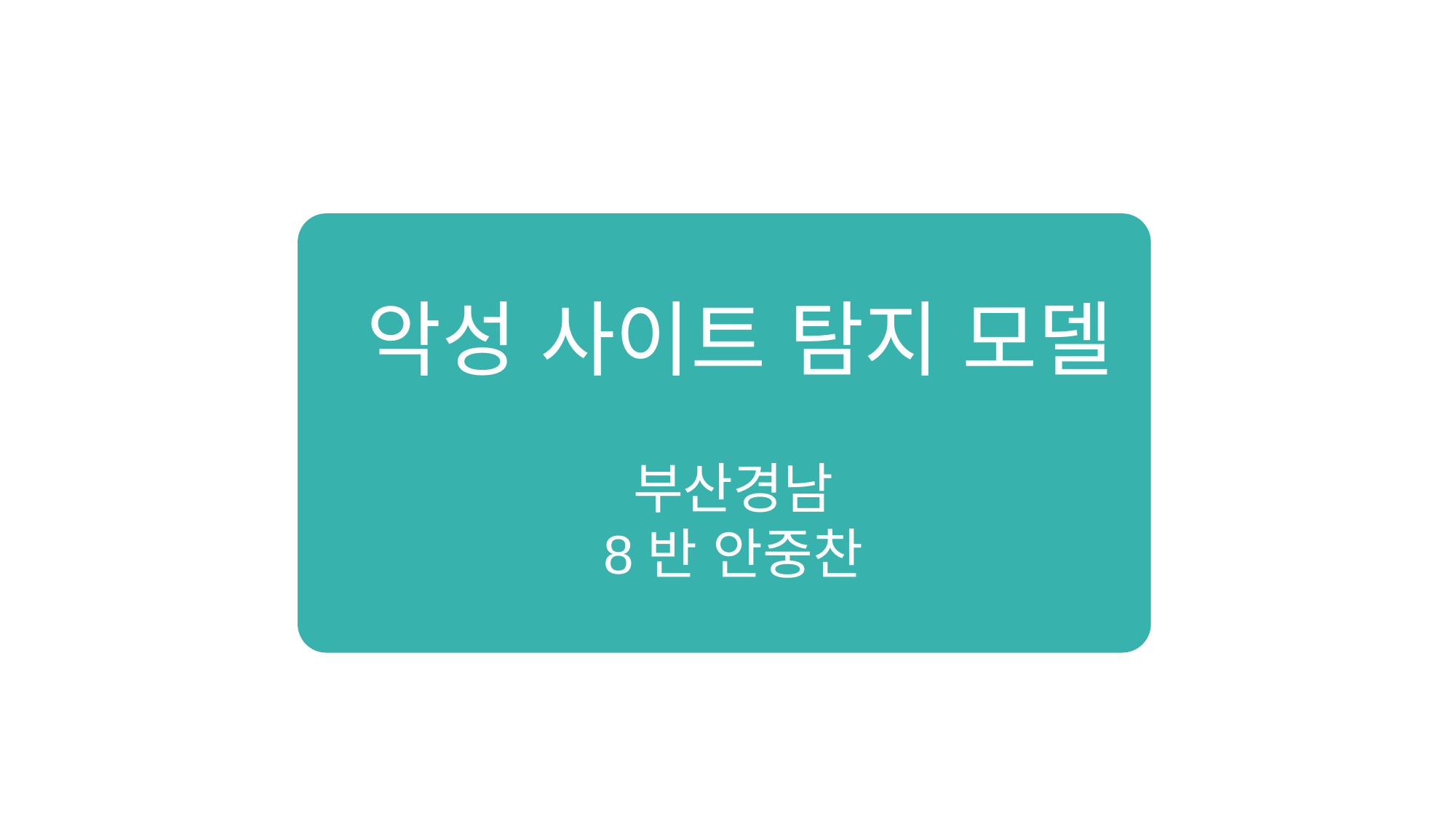

악성 사이트 탐지 모델
부산경남
8반 안중찬